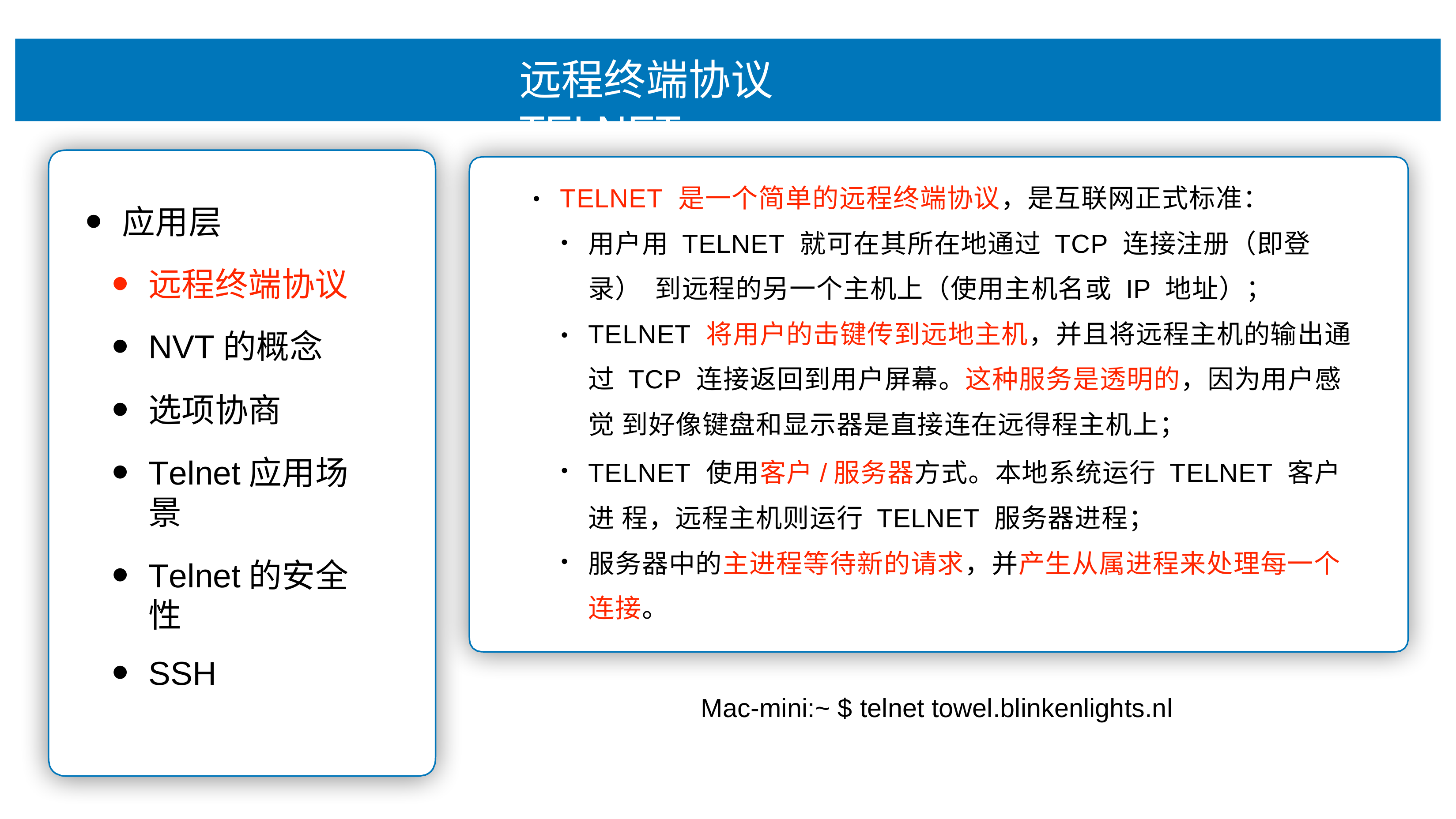

# 远程终端协议TELNET

TELNET 是⼀个简单的远程终端协议，是互联⽹正式标准：
•
应⽤层
远程终端协议
NVT的概念
选项协商
Telnet应⽤场景
Telnet的安全性
SSH
⽤户⽤ TELNET 就可在其所在地通过 TCP 连接注册（即登录）  到远程的另⼀个主机上（使⽤主机名或 IP 地址）；
TELNET 将⽤户的击键传到远地主机，并且将远程主机的输出通 过 TCP 连接返回到⽤户屏幕。这种服务是透明的，因为⽤户感觉 到好像键盘和显示器是直接连在远得程主机上；
TELNET 使⽤客户/服务器⽅式。本地系统运⾏ TELNET 客户进 程，远程主机则运⾏ TELNET 服务器进程；
服务器中的主进程等待新的请求，并产⽣从属进程来处理每⼀个 连接。
•
•
•
Mac-mini:~ $ telnet towel.blinkenlights.nl